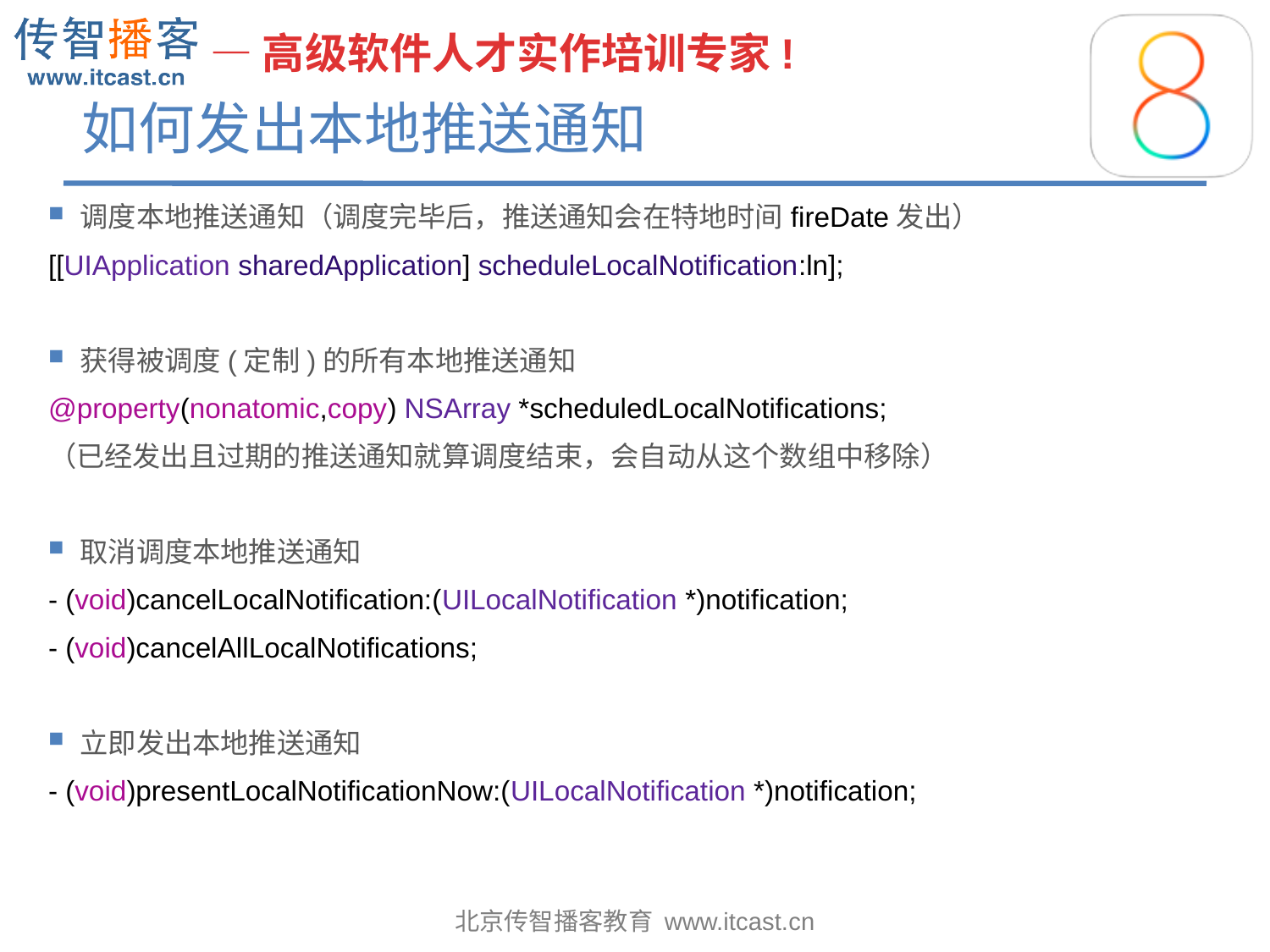

# 如何发出本地推送通知
调度本地推送通知（调度完毕后，推送通知会在特地时间fireDate发出）
[[UIApplication sharedApplication] scheduleLocalNotification:ln];

获得被调度(定制)的所有本地推送通知
@property(nonatomic,copy) NSArray *scheduledLocalNotifications;
（已经发出且过期的推送通知就算调度结束，会自动从这个数组中移除）

取消调度本地推送通知
- (void)cancelLocalNotification:(UILocalNotification *)notification;
- (void)cancelAllLocalNotifications;

立即发出本地推送通知
- (void)presentLocalNotificationNow:(UILocalNotification *)notification;